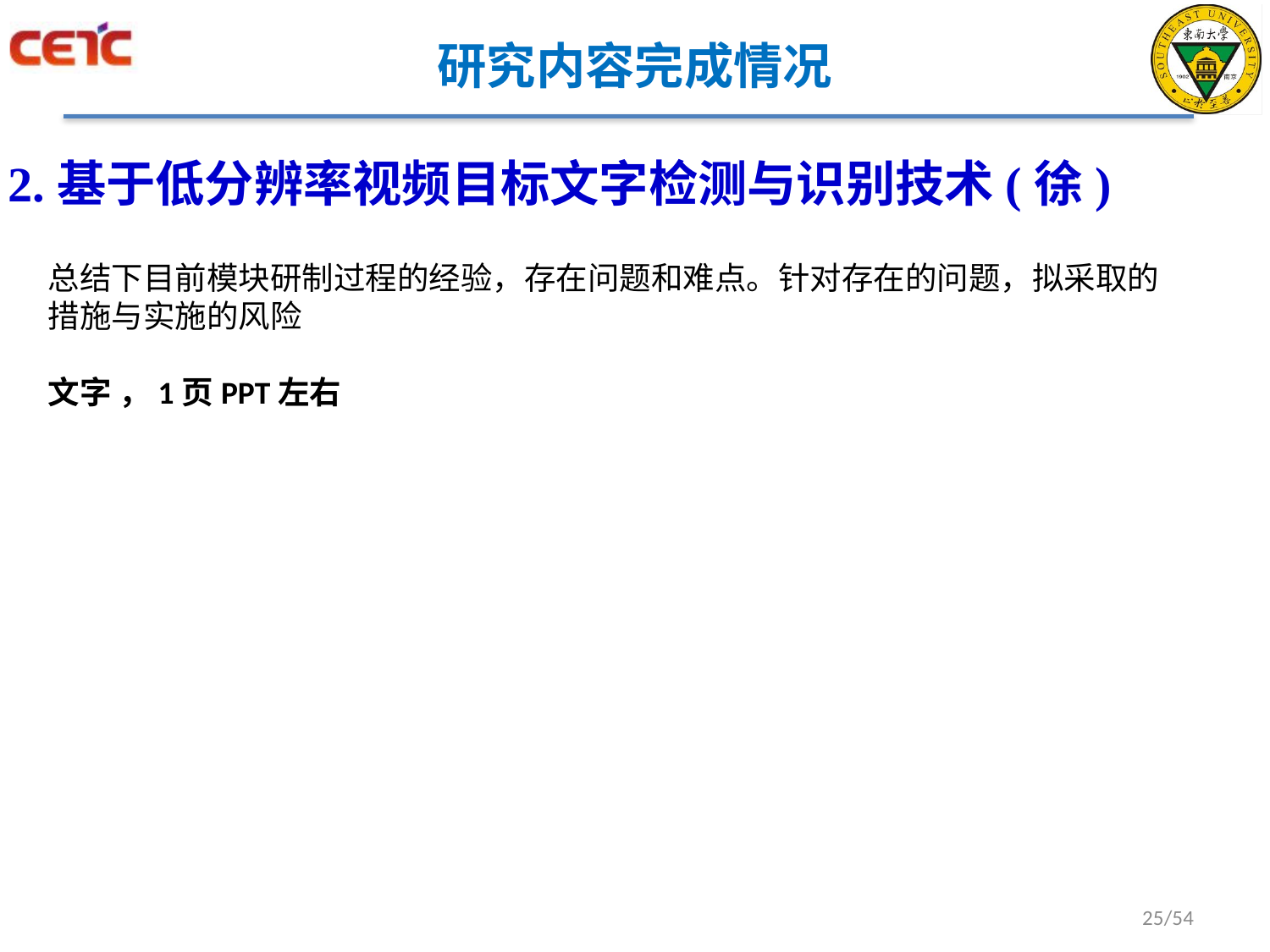

# 研究内容完成情况
2.基于低分辨率视频目标文字检测与识别技术(徐)
总结下目前模块研制过程的经验，存在问题和难点。针对存在的问题，拟采取的措施与实施的风险

文字 ，1页PPT左右

25/54